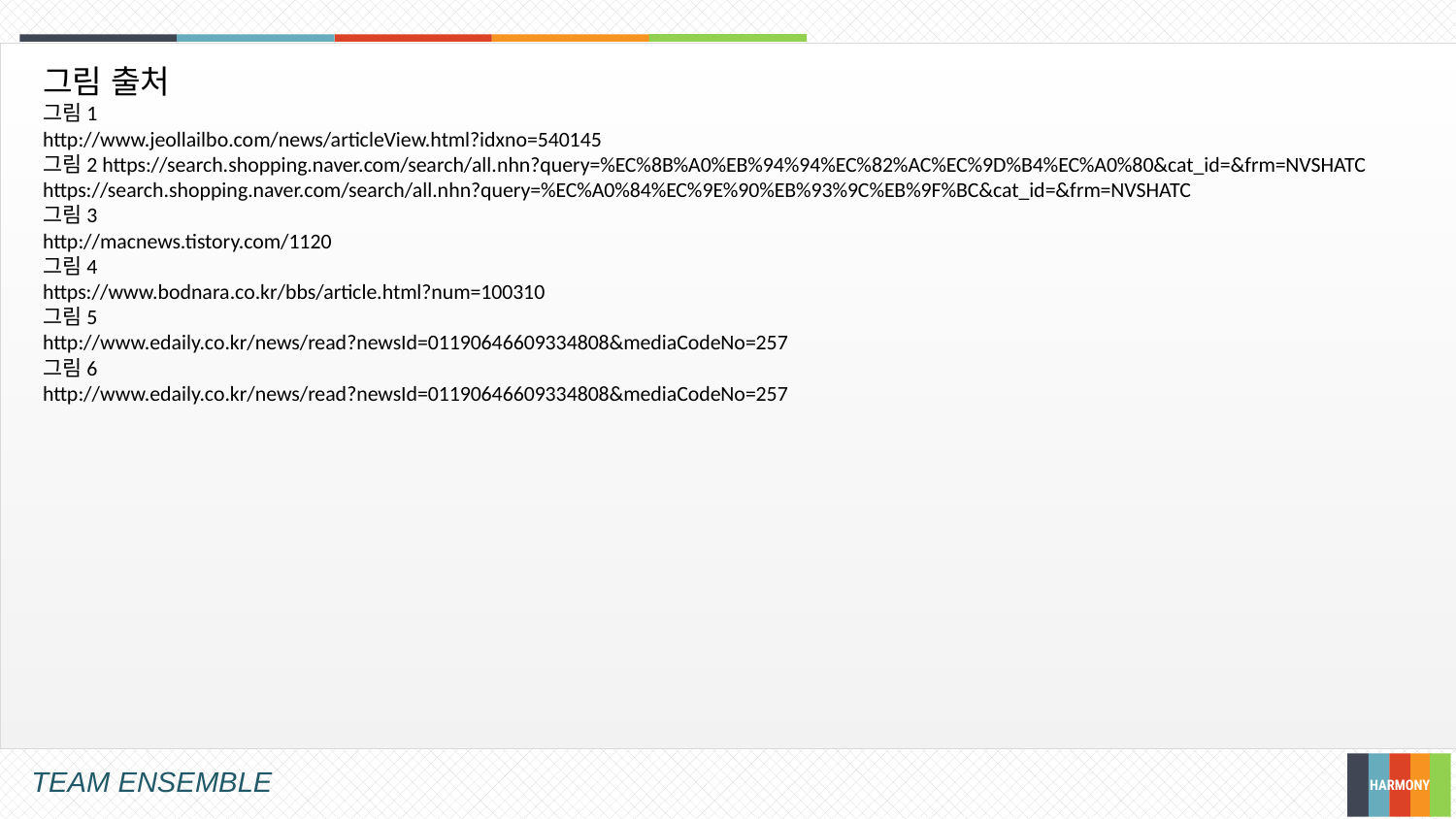

그림 출처
그림1
http://www.jeollailbo.com/news/articleView.html?idxno=540145
그림2 https://search.shopping.naver.com/search/all.nhn?query=%EC%8B%A0%EB%94%94%EC%82%AC%EC%9D%B4%EC%A0%80&cat_id=&frm=NVSHATC
https://search.shopping.naver.com/search/all.nhn?query=%EC%A0%84%EC%9E%90%EB%93%9C%EB%9F%BC&cat_id=&frm=NVSHATC
그림3
http://macnews.tistory.com/1120
그림4
https://www.bodnara.co.kr/bbs/article.html?num=100310
그림5
http://www.edaily.co.kr/news/read?newsId=01190646609334808&mediaCodeNo=257
그림6
http://www.edaily.co.kr/news/read?newsId=01190646609334808&mediaCodeNo=257